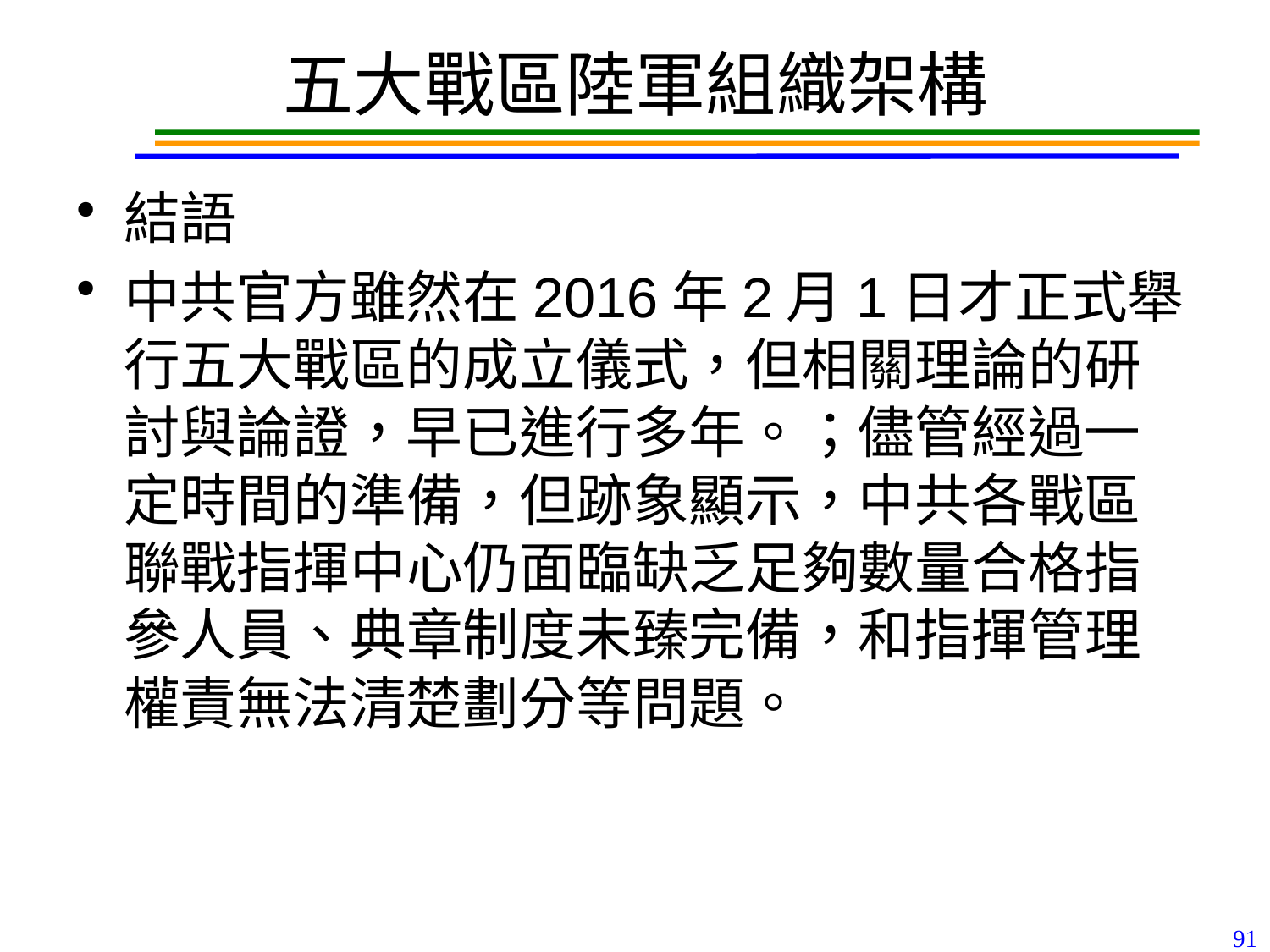

# 五大戰區陸軍組織架構
結語
中共官方雖然在2016年2月1日才正式舉行五大戰區的成立儀式，但相關理論的研討與論證，早已進行多年。；儘管經過一定時間的準備，但跡象顯示，中共各戰區聯戰指揮中心仍面臨缺乏足夠數量合格指參人員、典章制度未臻完備，和指揮管理權責無法清楚劃分等問題。

91